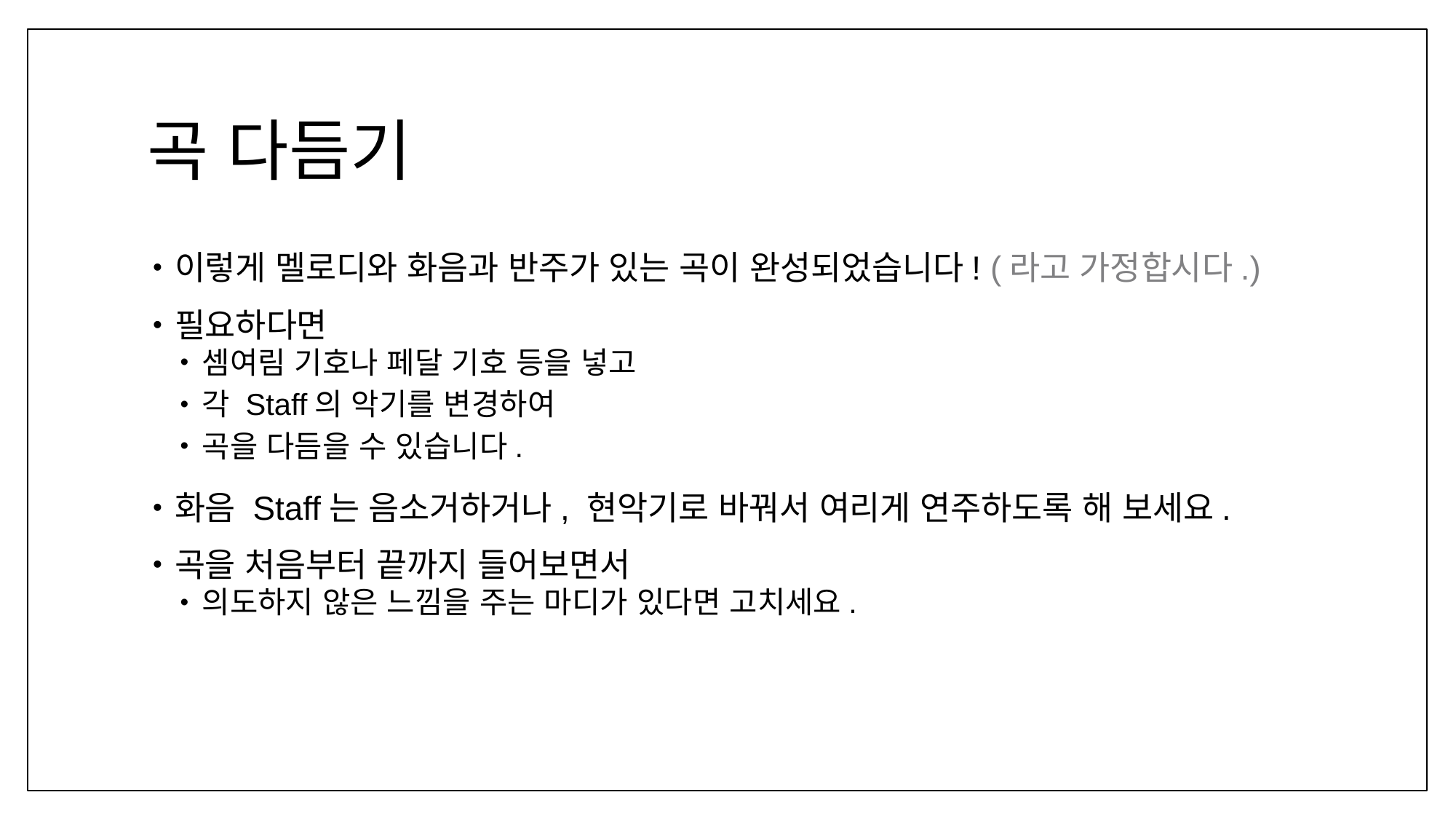

# 곡 다듬기
이렇게 멜로디와 화음과 반주가 있는 곡이 완성되었습니다! (라고 가정합시다.)
필요하다면
셈여림 기호나 페달 기호 등을 넣고
각 Staff의 악기를 변경하여
곡을 다듬을 수 있습니다.
화음 Staff는 음소거하거나, 현악기로 바꿔서 여리게 연주하도록 해 보세요.
곡을 처음부터 끝까지 들어보면서
의도하지 않은 느낌을 주는 마디가 있다면 고치세요.